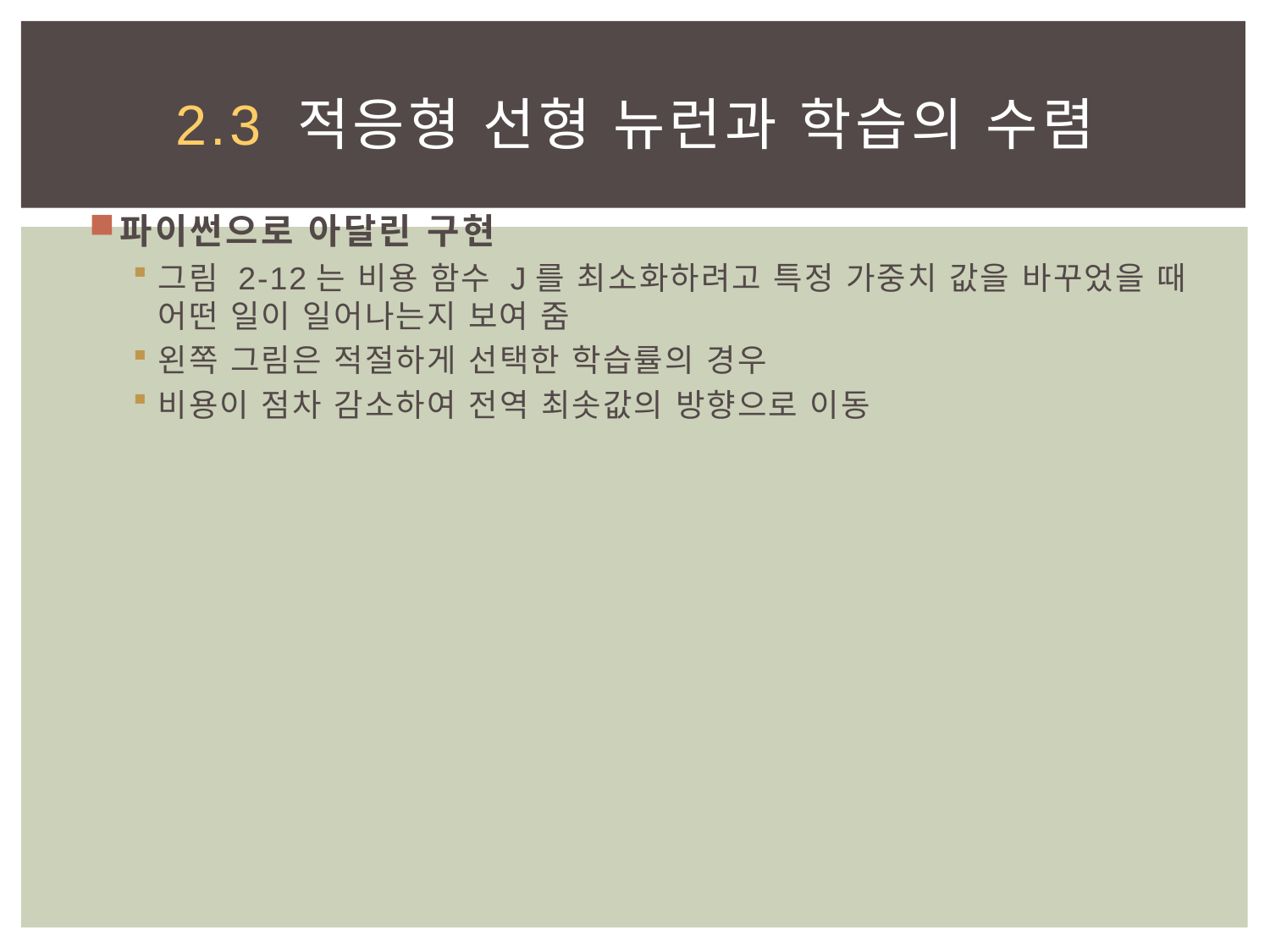

# 2.3 적응형 선형 뉴런과 학습의 수렴
파이썬으로 아달린 구현
그림 2-12는 비용 함수 J를 최소화하려고 특정 가중치 값을 바꾸었을 때 어떤 일이 일어나는지 보여 줌
왼쪽 그림은 적절하게 선택한 학습률의 경우
비용이 점차 감소하여 전역 최솟값의 방향으로 이동